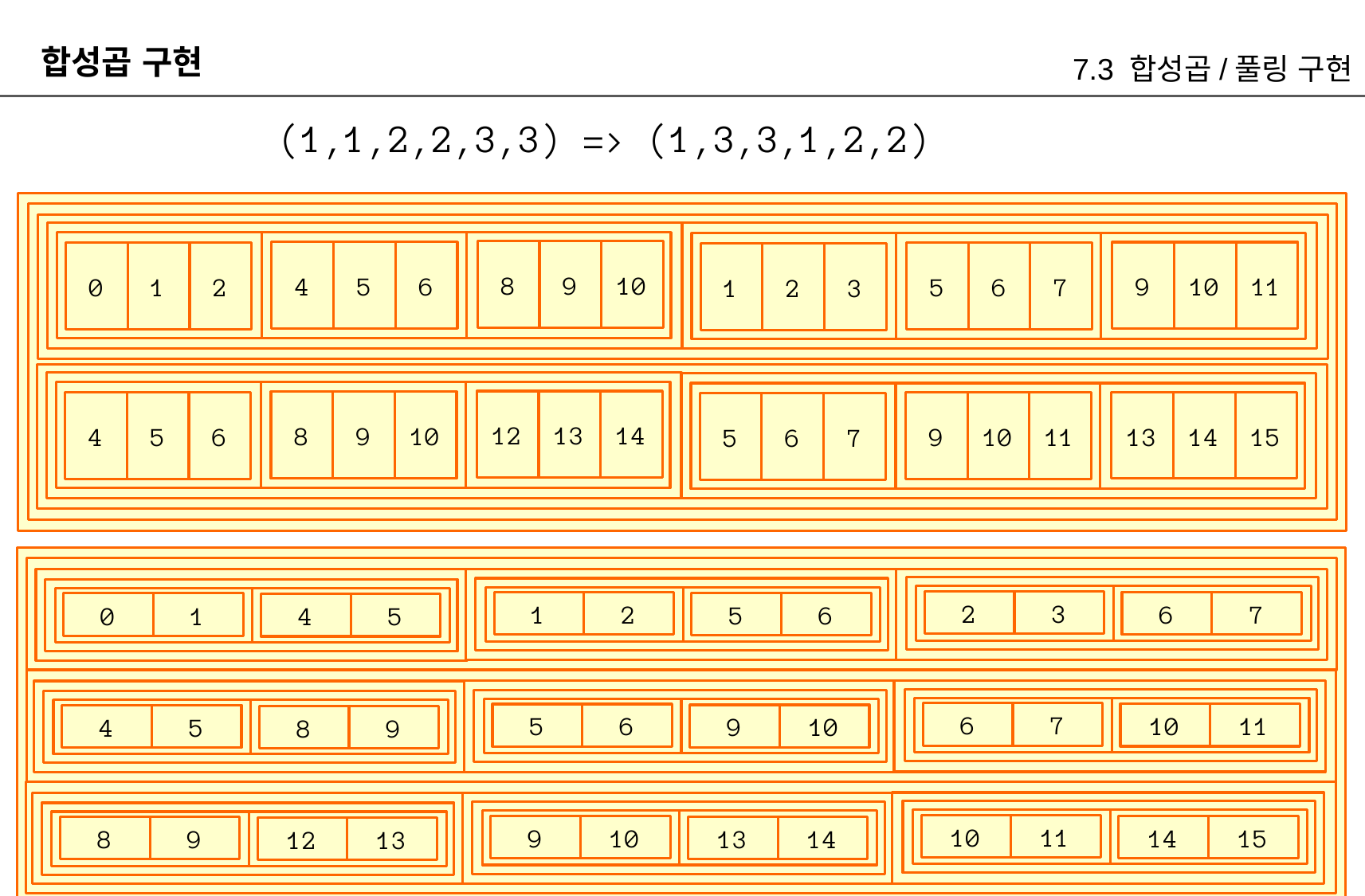

합성곱 구현
7.3 합성곱/풀링 구현
(1,1,2,2,3,3) => (1,3,3,1,2,2)

8
9
10
4
5
6
9
10
11
0
1
2
5
6
7
1
2
3

12
13
14
8
9
10
13
14
15
4
5
6
9
10
11
5
6
7

2
3
6
7
1
2
5
6
0
1
4
5

6
7
10
11
5
6
9
10
4
5
8
9

10
11
14
15
9
10
13
14
8
9
12
13